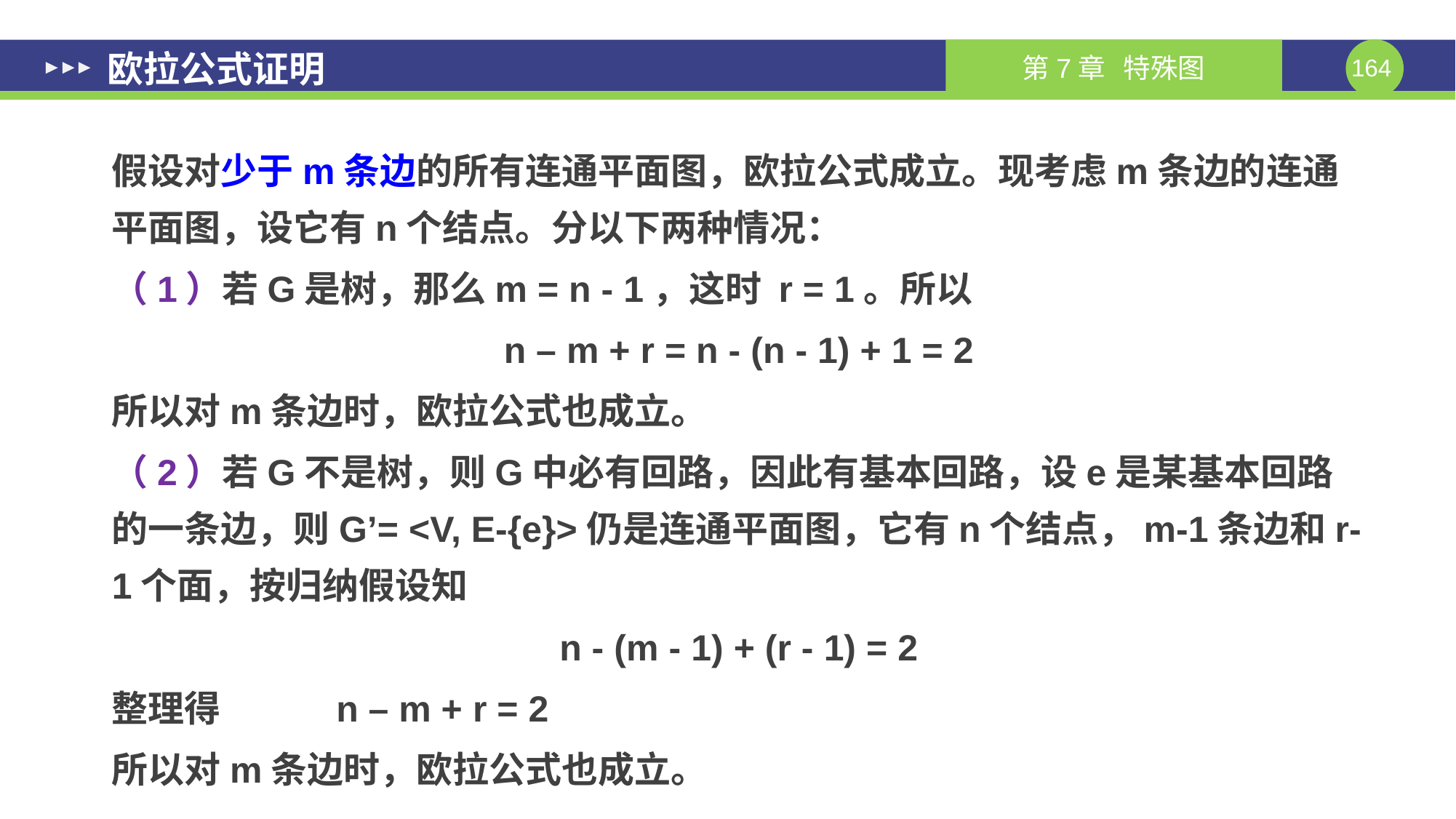

# 欧拉公式证明
假设对少于m条边的所有连通平面图，欧拉公式成立。现考虑m条边的连通平面图，设它有n个结点。分以下两种情况：
（1）若G是树，那么m = n - 1，这时 r = 1。所以
n – m + r = n - (n - 1) + 1 = 2
所以对m条边时，欧拉公式也成立。
（2）若G不是树，则G中必有回路，因此有基本回路，设e是某基本回路的一条边，则G’= <V, E-{e}>仍是连通平面图，它有n个结点，m-1条边和r-1个面，按归纳假设知
n - (m - 1) + (r - 1) = 2
整理得             n – m + r = 2
所以对m条边时，欧拉公式也成立。